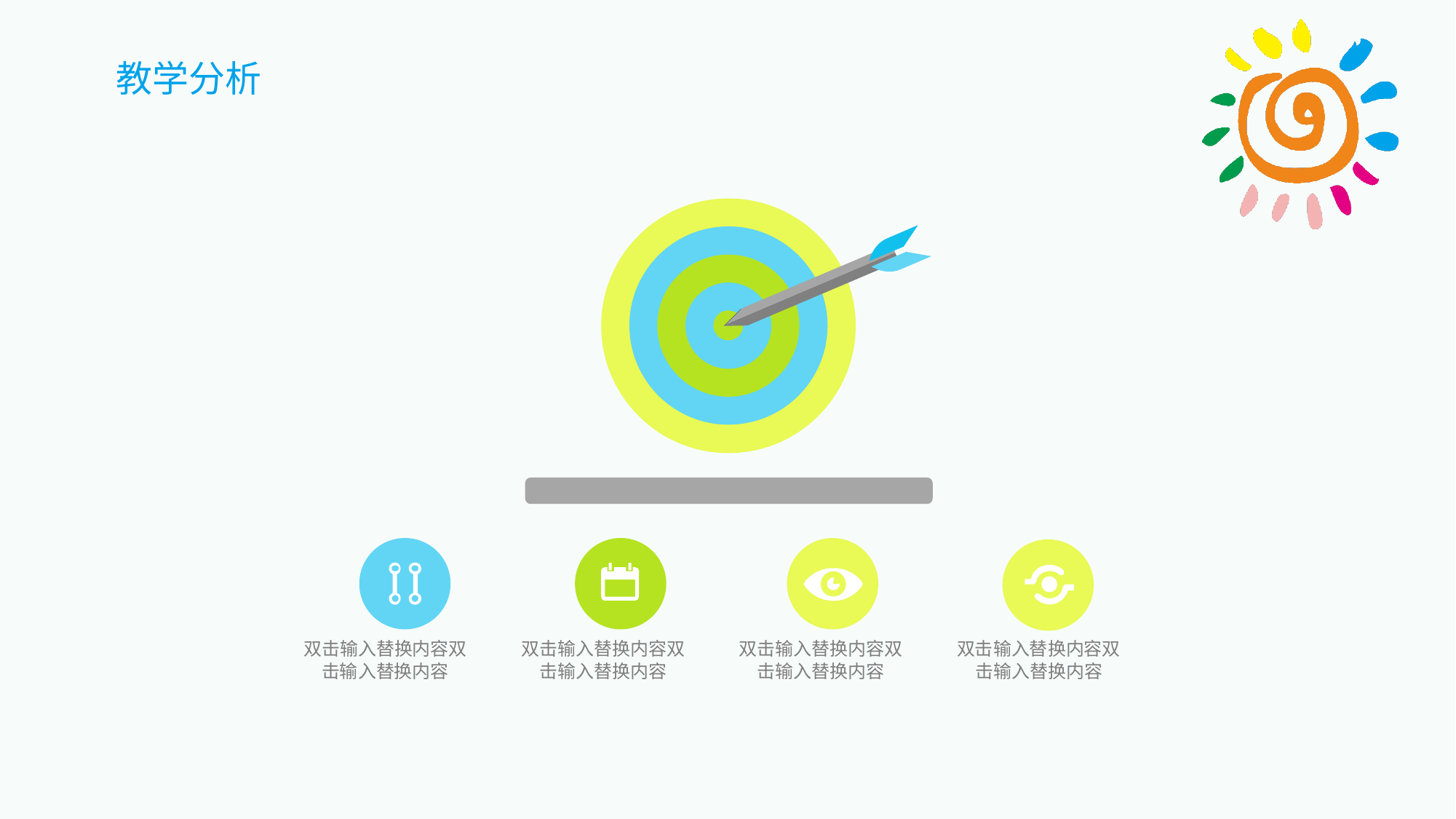

双击输入替换内容双击输入替换内容
双击输入替换内容双击输入替换内容
双击输入替换内容双击输入替换内容
双击输入替换内容双击输入替换内容